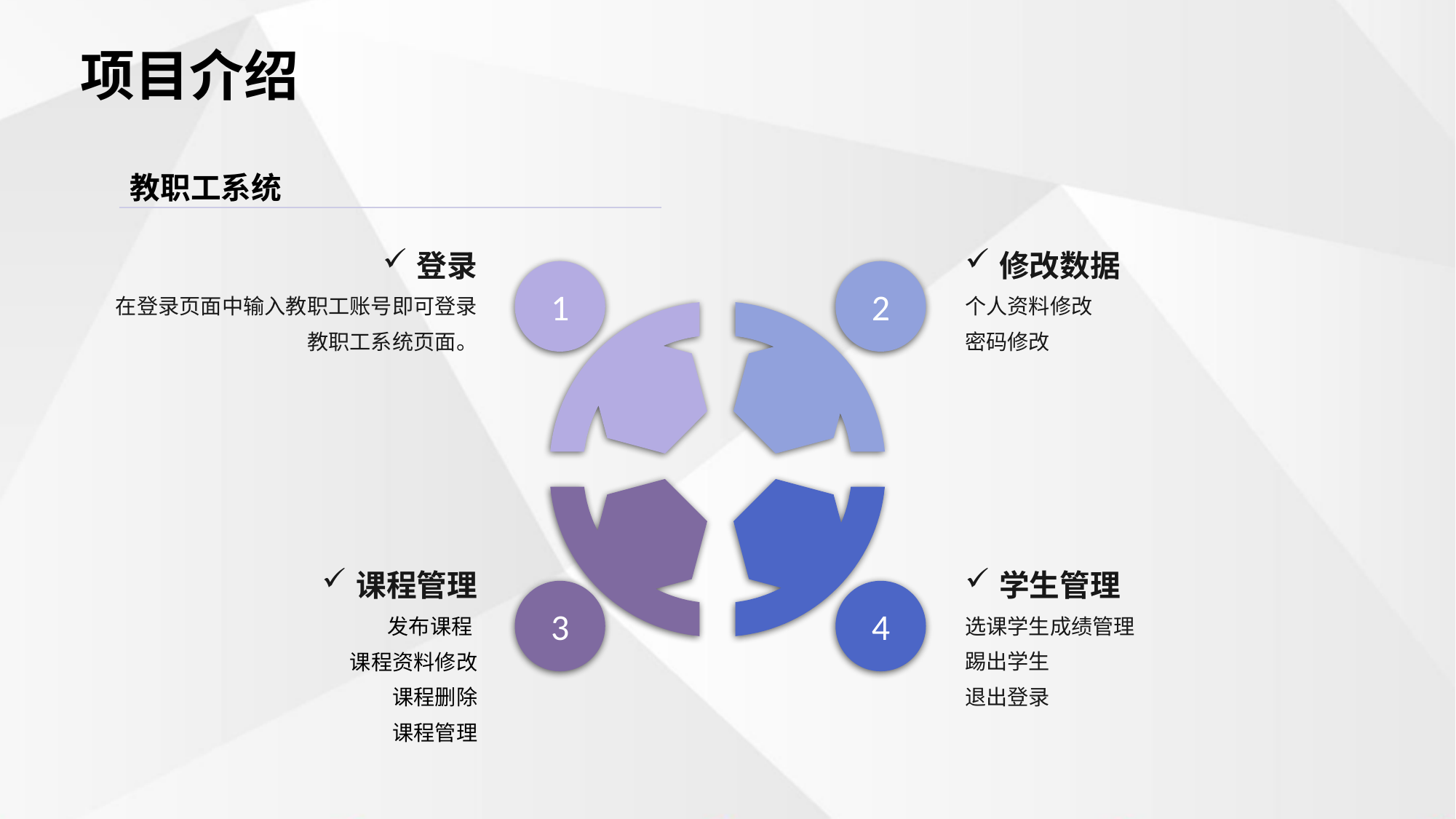

项目介绍
教职工系统
修改数据
个人资料修改
密码修改
登录
在登录页面中输入教职工账号即可登录教职工系统页面。
1

2

3

4
学生管理
选课学生成绩管理
踢出学生
退出登录
课程管理
发布课程
            课程资料修改
课程删除
                     课程管理